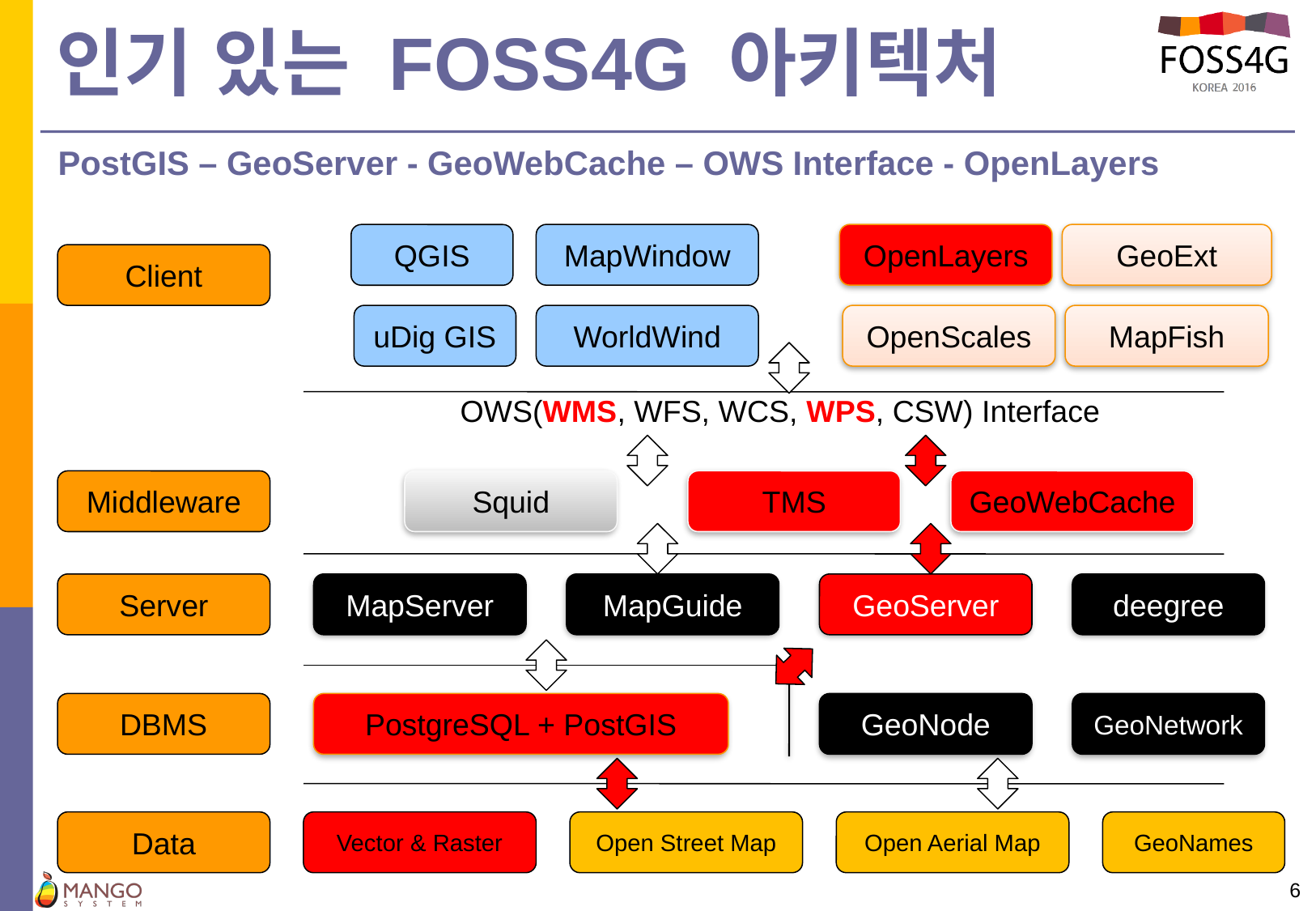

# 인기 있는 FOSS4G 아키텍처
PostGIS – GeoServer - GeoWebCache – OWS Interface - OpenLayers
MapWindow
OpenLayers
GeoExt
QGIS
Client
uDig GIS
WorldWind
OpenScales
MapFish

OWS(WMS, WFS, WCS, WPS, CSW) Interface

Middleware
Squid
TMS
GeoWebCache

Server
MapServer
MapGuide
GeoServer
deegree

DBMS
PostgreSQL + PostGIS
GeoNode
GeoNetwork

Data
Vector & Raster
Open Street Map
Open Aerial Map
GeoNames
6